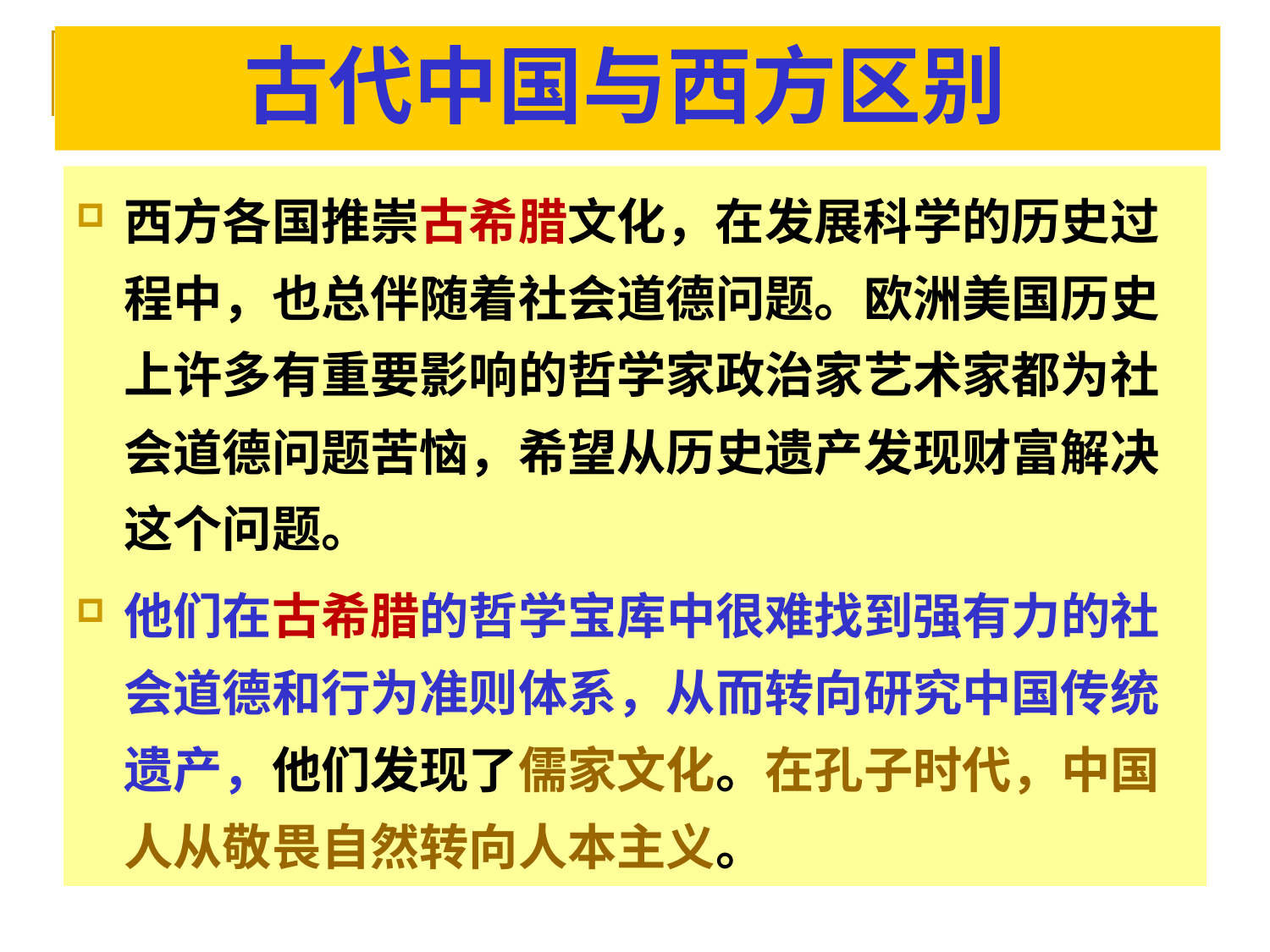

古代中国与西方区别
西方各国推崇古希腊文化，在发展科学的历史过程中，也总伴随着社会道德问题。欧洲美国历史上许多有重要影响的哲学家政治家艺术家都为社会道德问题苦恼，希望从历史遗产发现财富解决这个问题。
他们在古希腊的哲学宝库中很难找到强有力的社会道德和行为准则体系，从而转向研究中国传统遗产，他们发现了儒家文化。在孔子时代，中国人从敬畏自然转向人本主义。

29